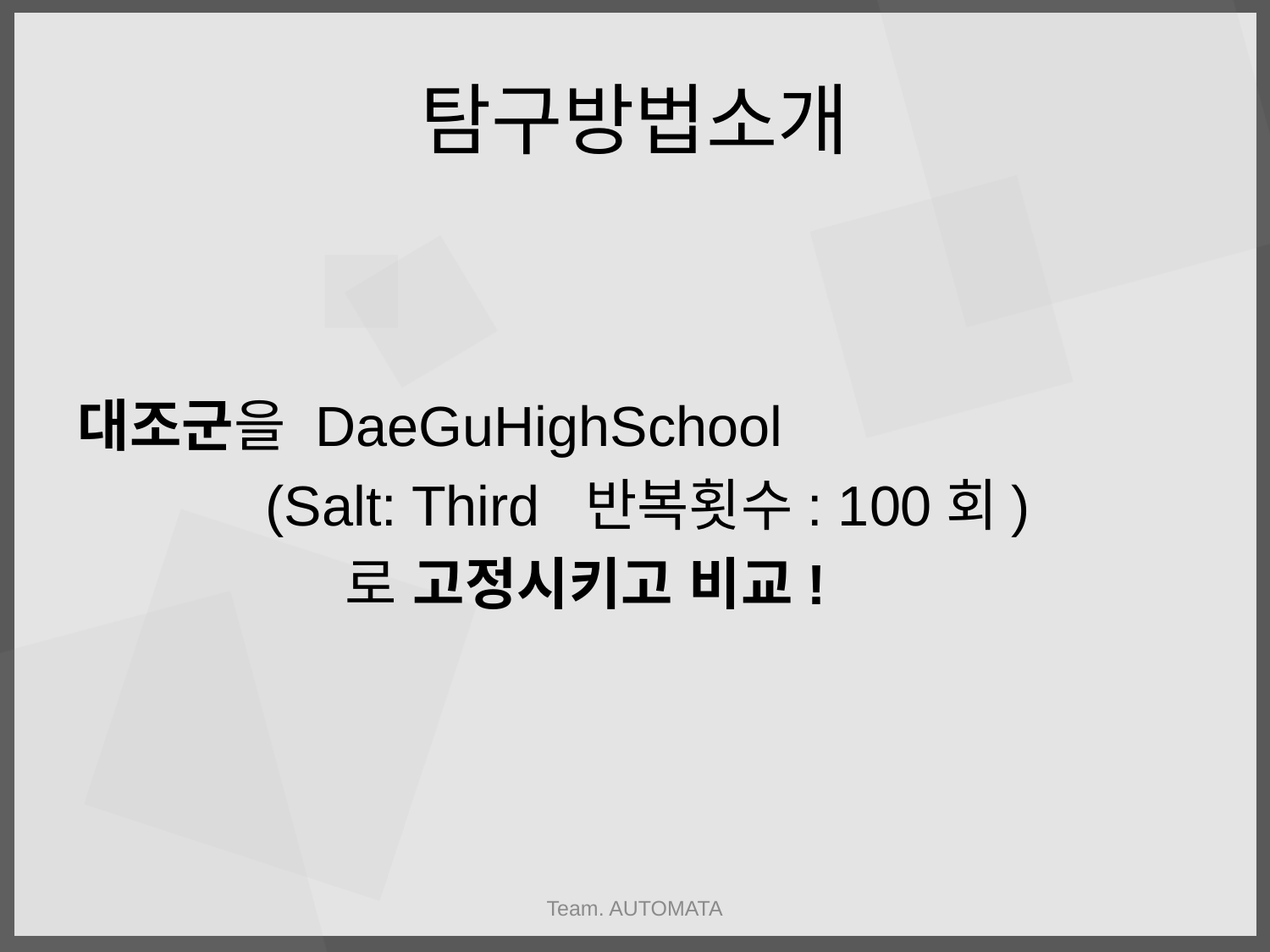

# 탐구방법소개

대조군을 DaeGuHighSchool
            (Salt: Third  반복횟수: 100회)
                로 고정시키고 비교!

Team. AUTOMATA